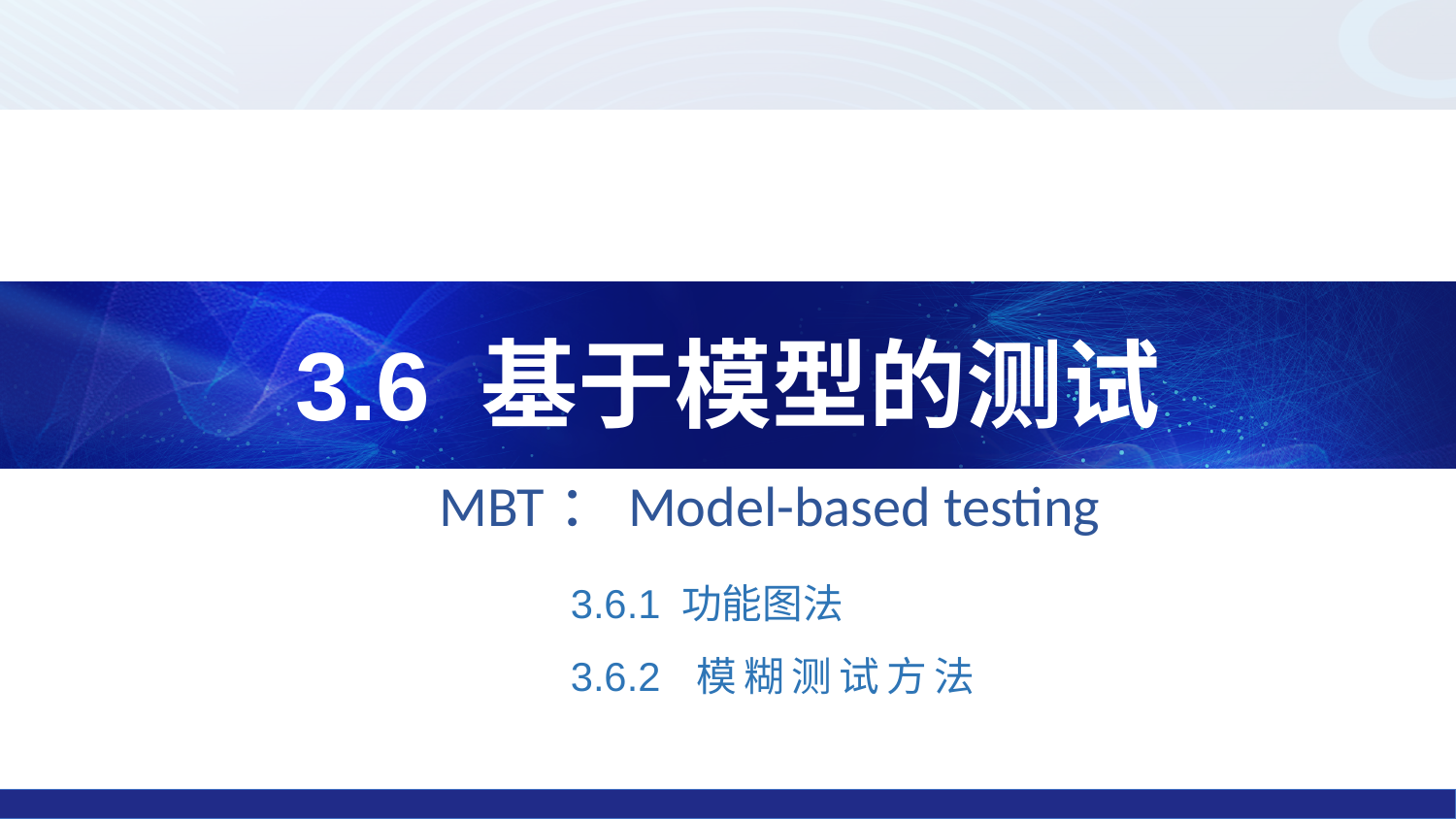

3.6 基于模型的测试
MBT：Model-based testing
3.6.1 功能图法
3.6.2 模糊测试方法